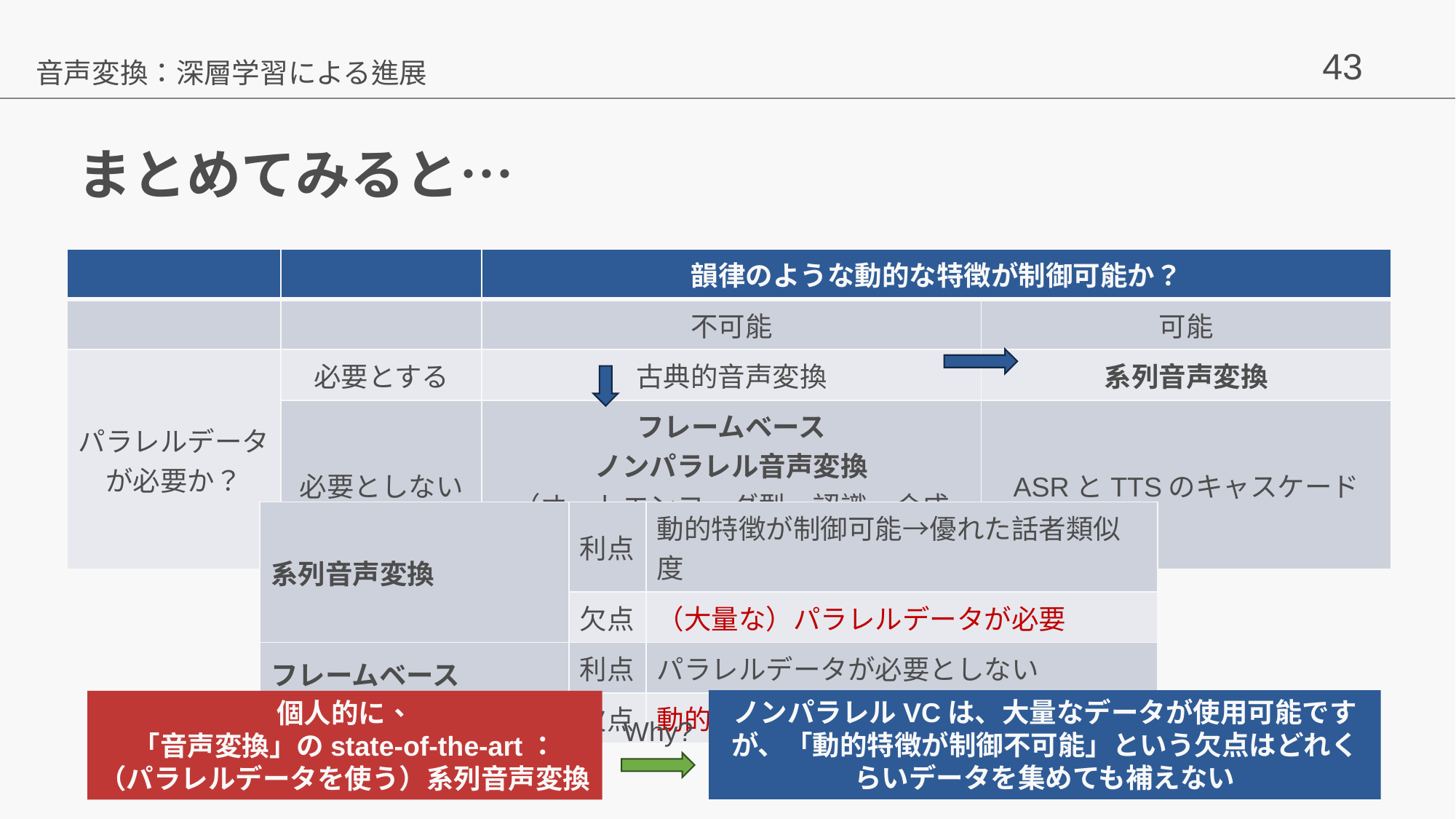

音声変換：深層学習による進展
# まとめてみると…
|  |  | 韻律のような動的な特徴が制御可能か？ |  |
| --- | --- | --- | --- |
|  |  | 不可能 | 可能 |
| パラレルデータ が必要か？ | 必要とする | 古典的音声変換 | 系列音声変換 |
|  | 必要としない | フレームベース ノンパラレル音声変換 （オートエンコーダ型・認識ー合成型） | ASRとTTSのキャスケード |

| 系列音声変換 | 利点 | 動的特徴が制御可能→優れた話者類似度 |
| --- | --- | --- |
|  | 欠点 | （大量な）パラレルデータが必要 |
| フレームベース ノンパラレル音声変換 | 利点 | パラレルデータが必要としない |
|  | 欠点 | 動的な特徴が制御不可能 |
ノンパラレルVCは、大量なデータが使用可能ですが、「動的特徴が制御不可能」という欠点はどれくらいデータを集めても補えない
個人的に、
「音声変換」のstate-of-the-art：
（パラレルデータを使う）系列音声変換
Why?